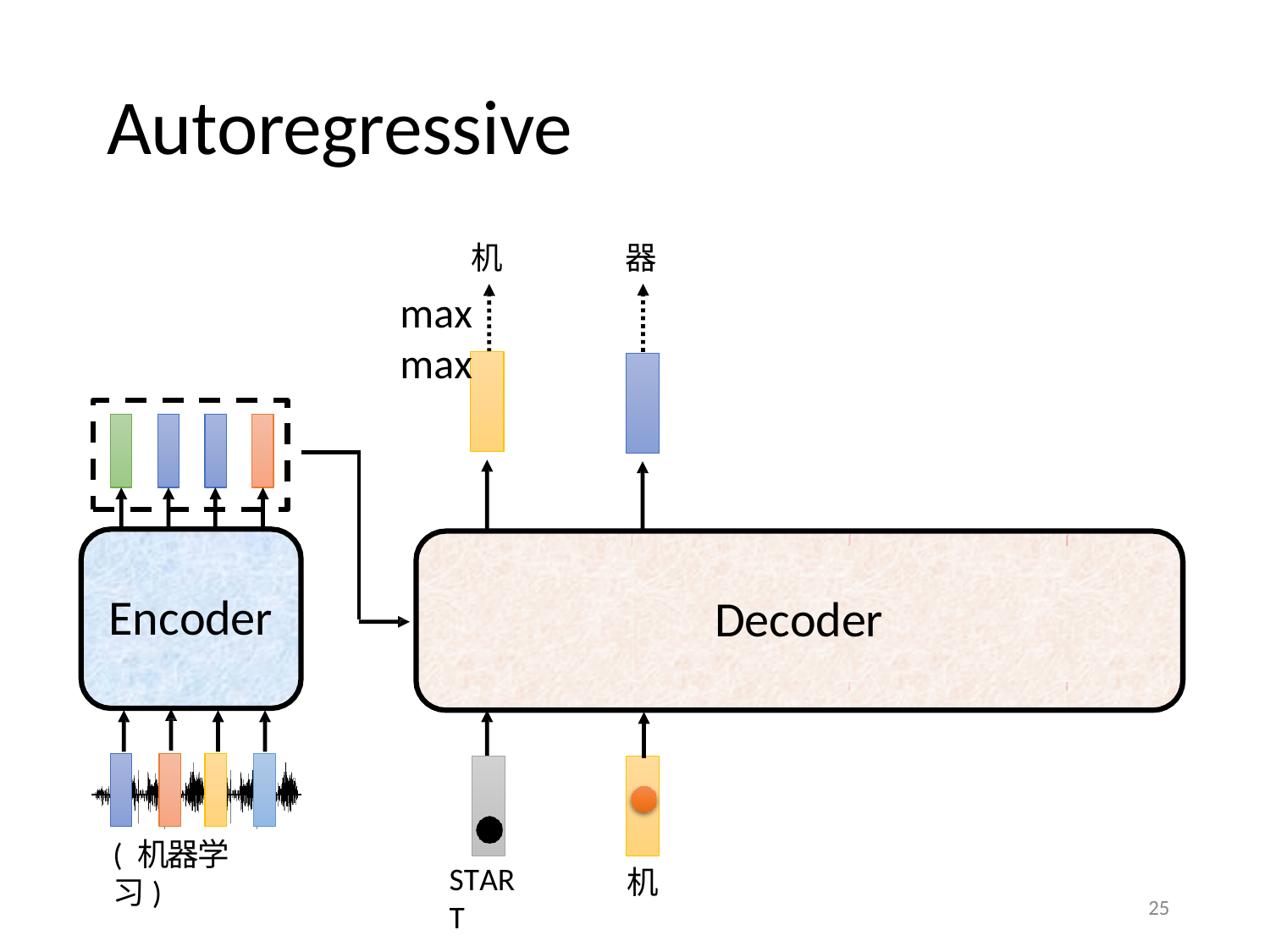

# Autoregressive
器
机

max	max

Encoder
Decoder

( 机器学习)
START
机
25